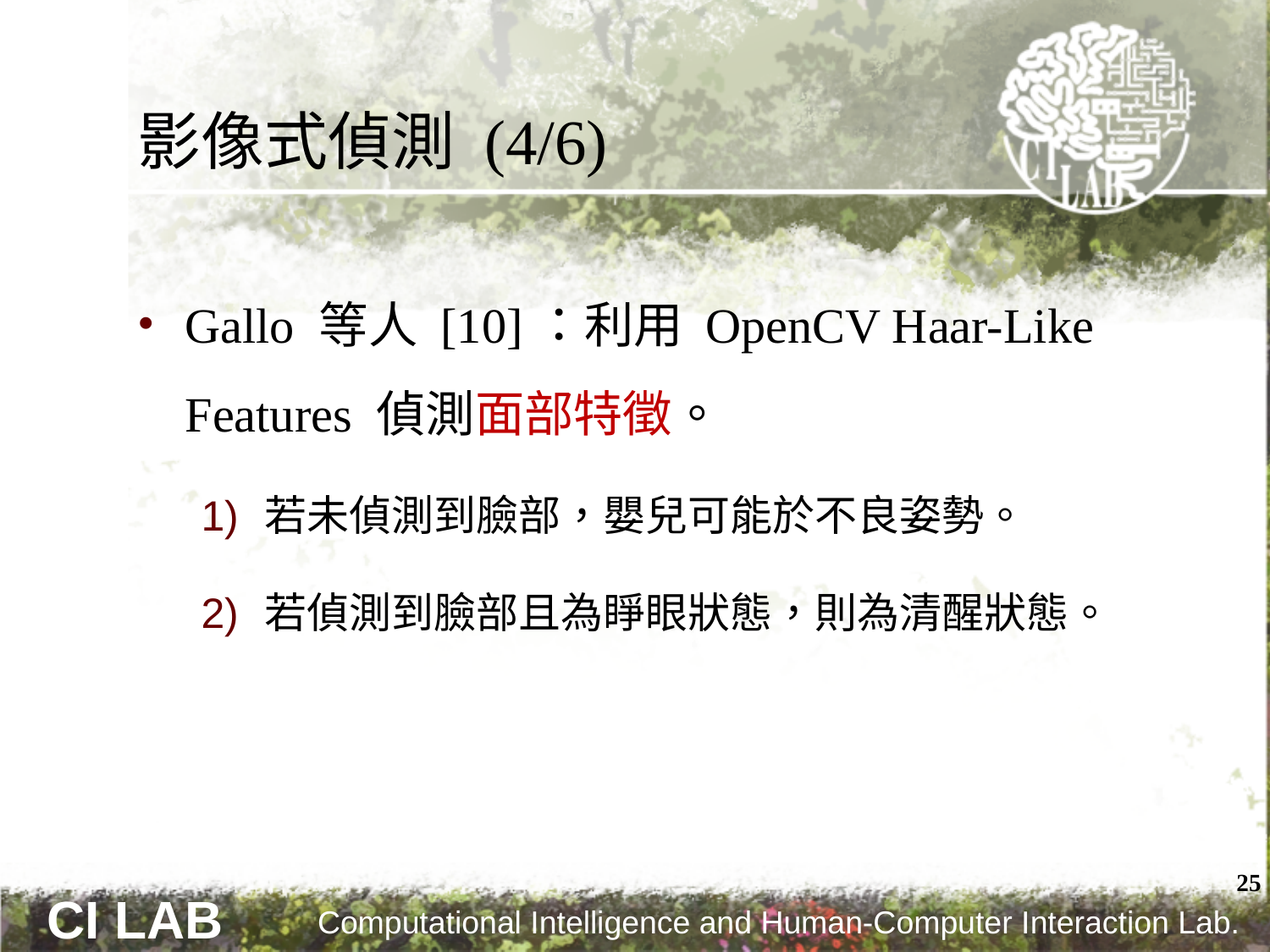

# 影像式偵測 (4/6)
Gallo 等人 [10]：利用 OpenCV Haar-Like Features 偵測面部特徵。
若未偵測到臉部，嬰兒可能於不良姿勢。
若偵測到臉部且為睜眼狀態，則為清醒狀態。
25